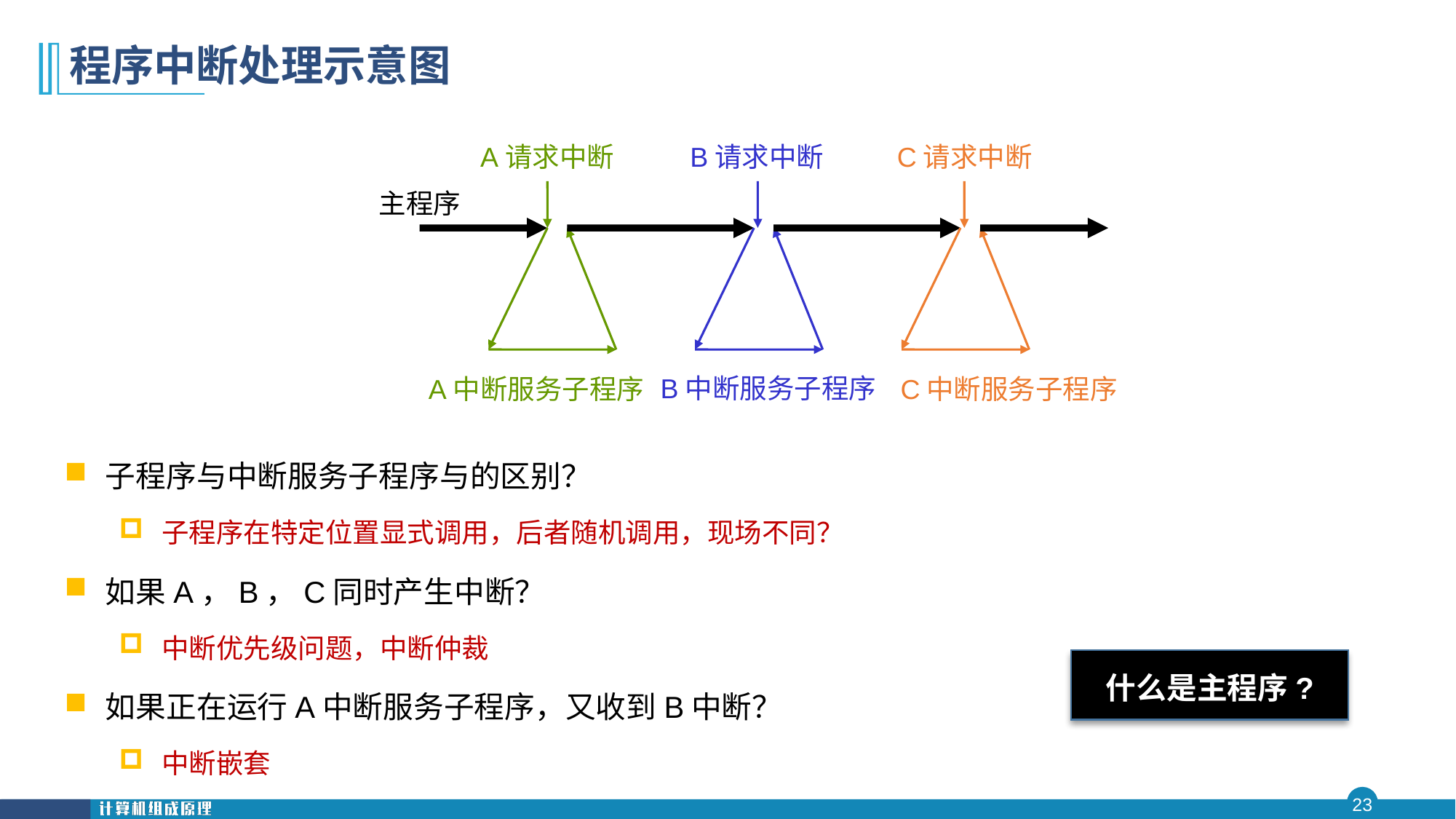

# 程序中断处理示意图
A请求中断
B请求中断
C请求中断
主程序

B中断服务子程序
A中断服务子程序
C中断服务子程序
子程序与中断服务子程序与的区别？
子程序在特定位置显式调用，后者随机调用，现场不同？
如果A，B，C同时产生中断？
中断优先级问题，中断仲裁
如果正在运行A中断服务子程序，又收到B中断？
中断嵌套

什么是主程序?